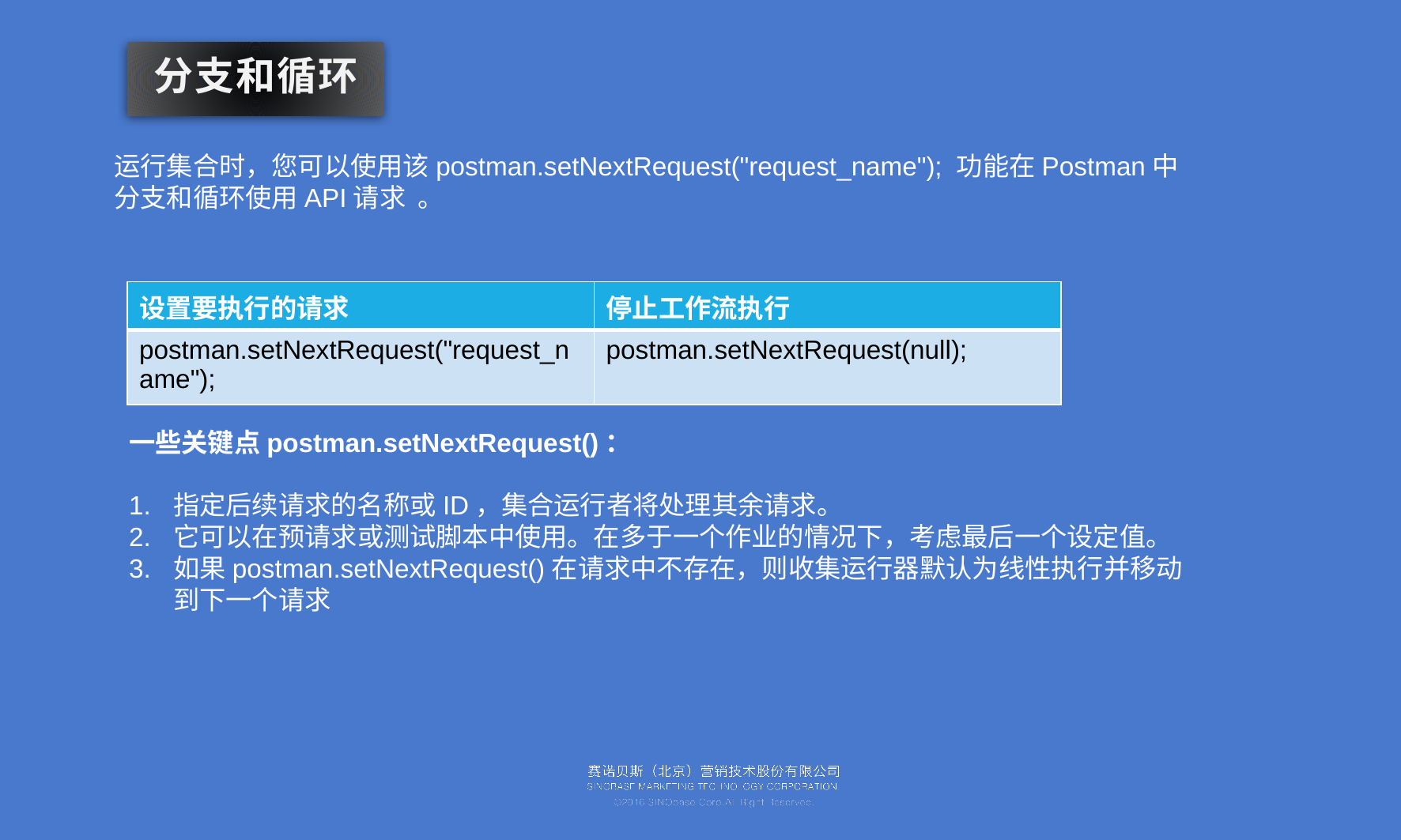

分支和循环
运行集合时，您可以使用该postman.setNextRequest("request_name"); 功能在Postman中分支和循环使用API​​请求  。
| 设置要执行的请求 | 停止工作流执行 |
| --- | --- |
| postman.setNextRequest("request\_name"); | postman.setNextRequest(null); |
一些关键点postman.setNextRequest()：

指定后续请求的名称或ID，集合运行者将处理其余请求。
它可以在预请求或测试脚本中使用。在多于一个作业的情况下，考虑最后一个设定值。
如果postman.setNextRequest()在请求中不存在，则收集运行器默认为线性执行并移动到下一个请求